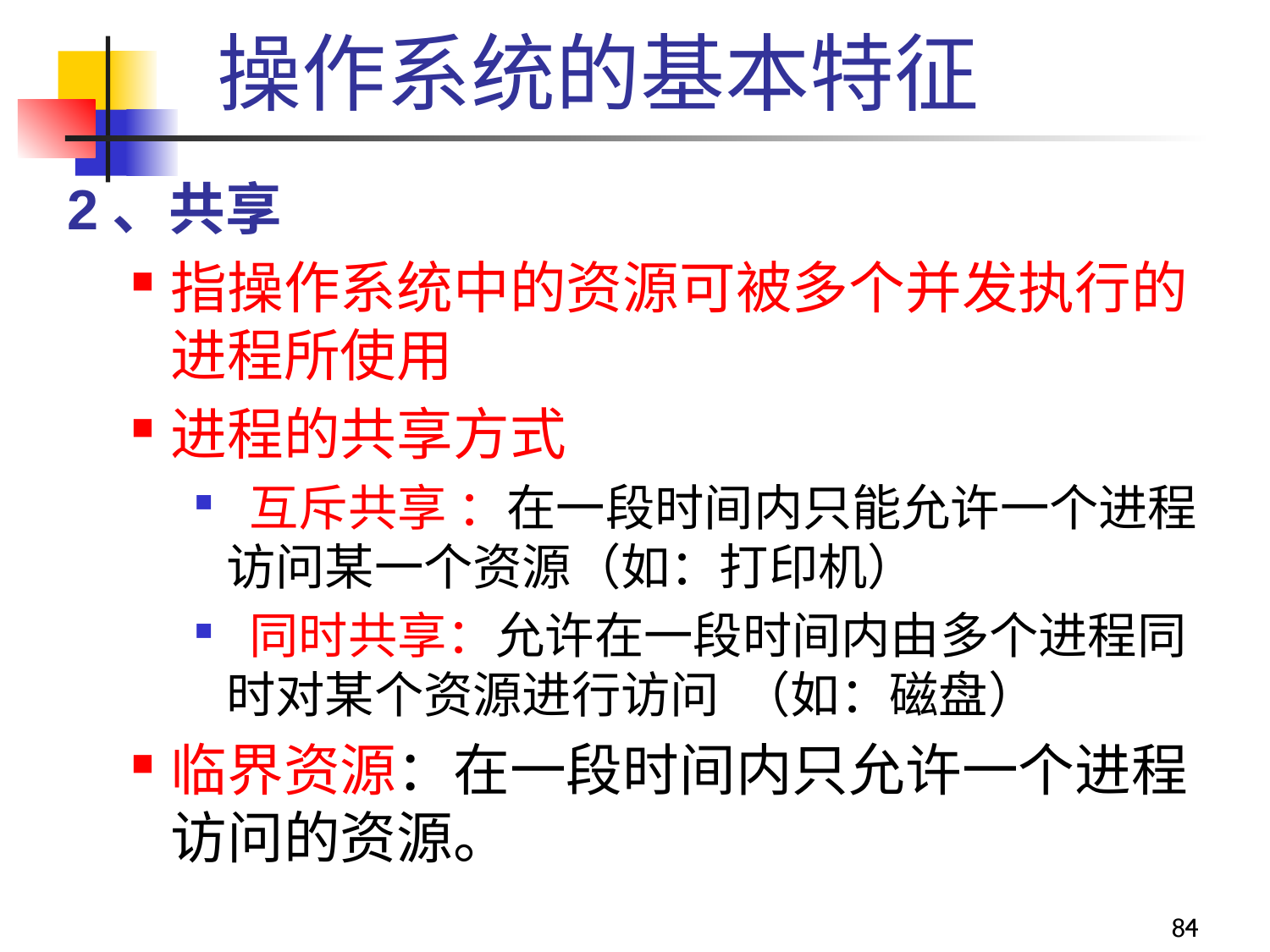

操作系统的基本特征
2、共享
指操作系统中的资源可被多个并发执行的进程所使用
进程的共享方式
 互斥共享 ：在一段时间内只能允许一个进程访问某一个资源（如：打印机）
 同时共享：允许在一段时间内由多个进程同时对某个资源进行访问  （如：磁盘）
临界资源：在一段时间内只允许一个进程访问的资源。
84